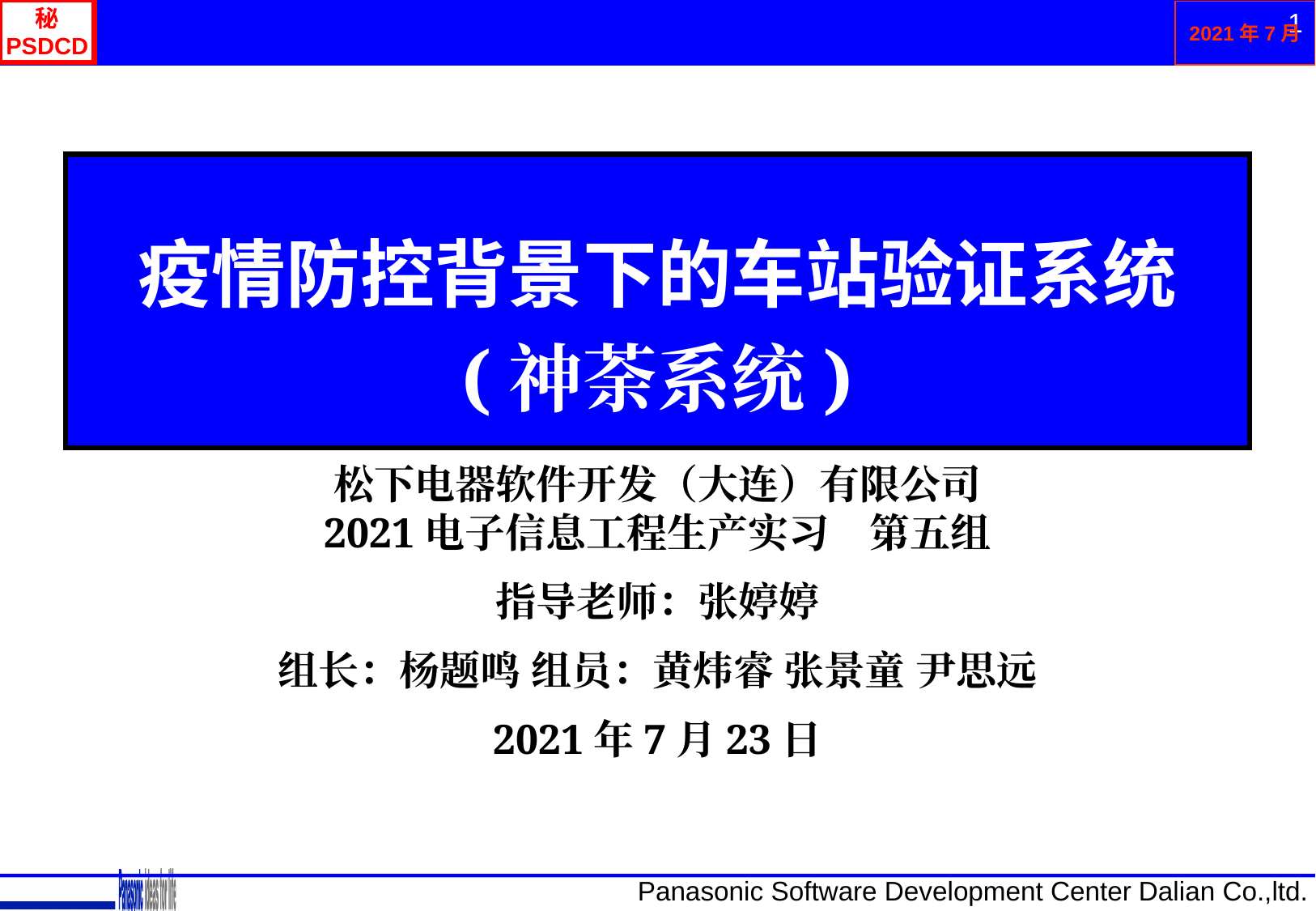

1
2021年7月

疫情防控背景下的车站验证系统
(神荼系统)
松下电器软件开发（大连）有限公司
2021电子信息工程生产实习　第五组
指导老师：张婷婷
组长：杨题鸣 组员：黄炜睿 张景童 尹思远
2021年7月23日